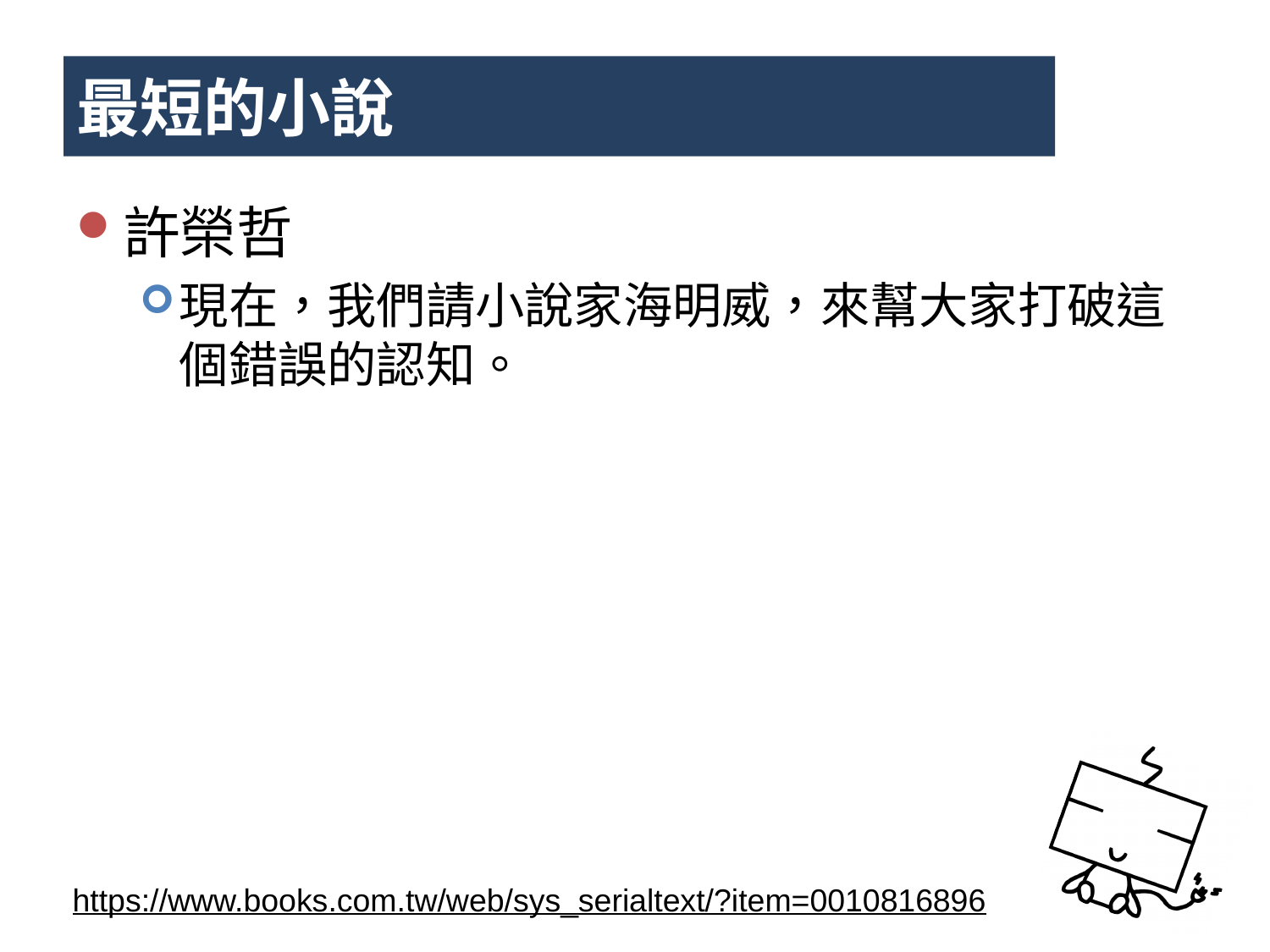

# 最短的小說
許榮哲
現在，我們請小說家海明威，來幫大家打破這個錯誤的認知。

https://www.books.com.tw/web/sys_serialtext/?item=0010816896
57